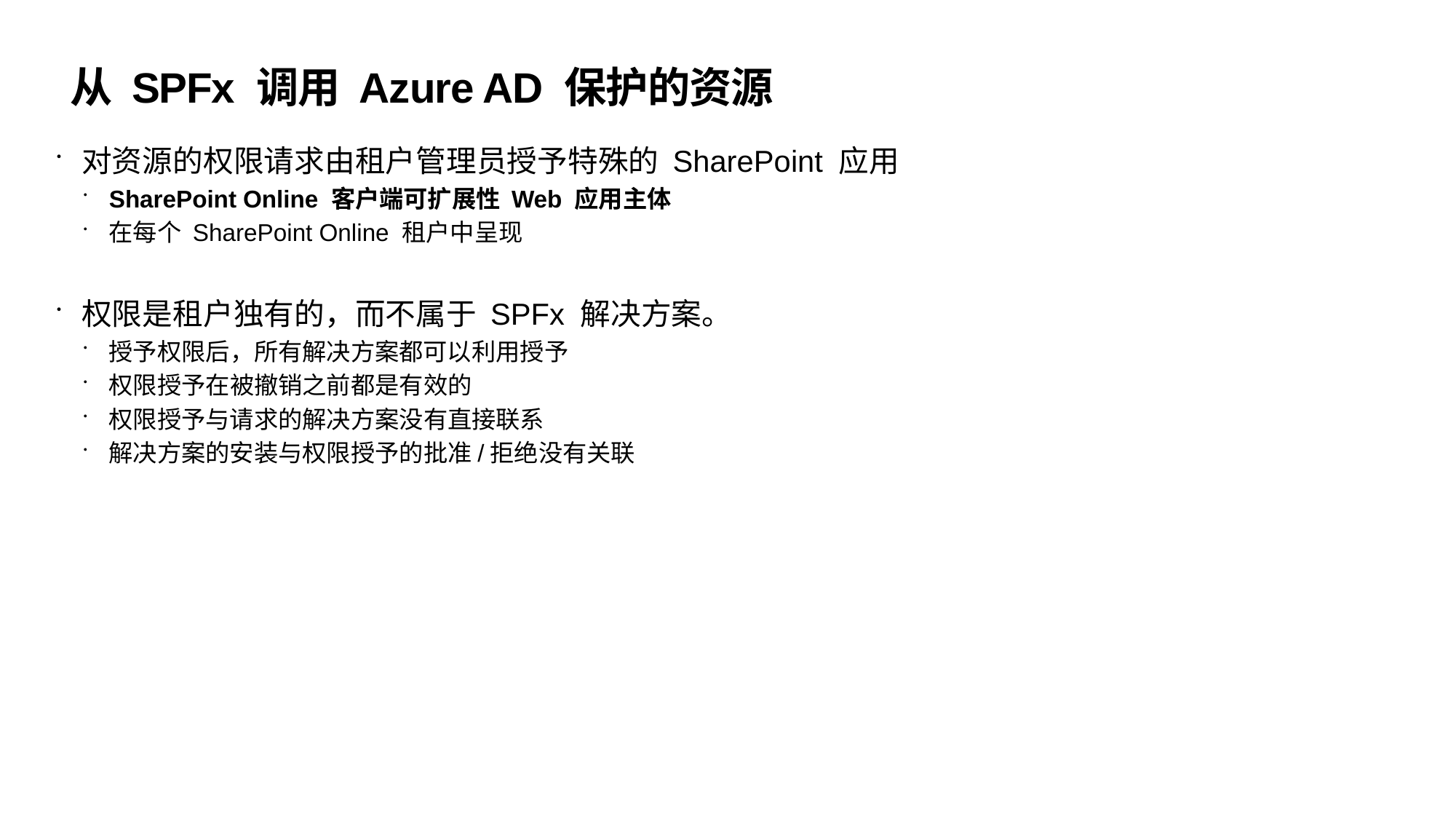

# 从 SPFx 调用 Azure AD 保护的资源
对资源的权限请求由租户管理员授予特殊的 SharePoint 应用
SharePoint Online 客户端可扩展性 Web 应用主体
在每个 SharePoint Online 租户中呈现

权限是租户独有的，而不属于 SPFx 解决方案。
授予权限后，所有解决方案都可以利用授予
权限授予在被撤销之前都是有效的
权限授予与请求的解决方案没有直接联系
解决方案的安装与权限授予的批准/拒绝没有关联